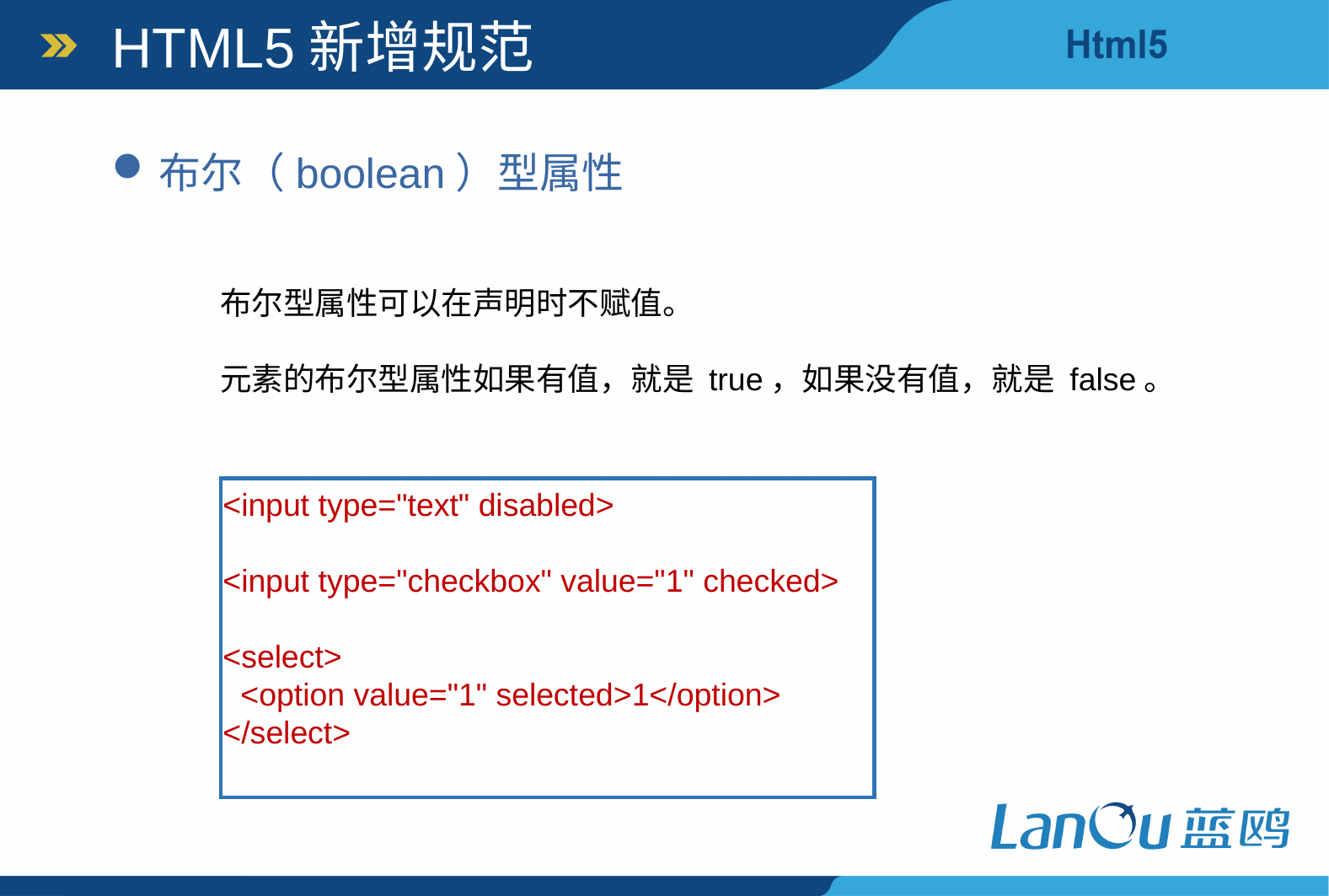

HTML5新增规范
布尔（boolean）型属性
布尔型属性可以在声明时不赋值。

元素的布尔型属性如果有值，就是 true，如果没有值，就是 false。
<input type="text" disabled>

<input type="checkbox" value="1" checked>

<select>
  <option value="1" selected>1</option>
</select>